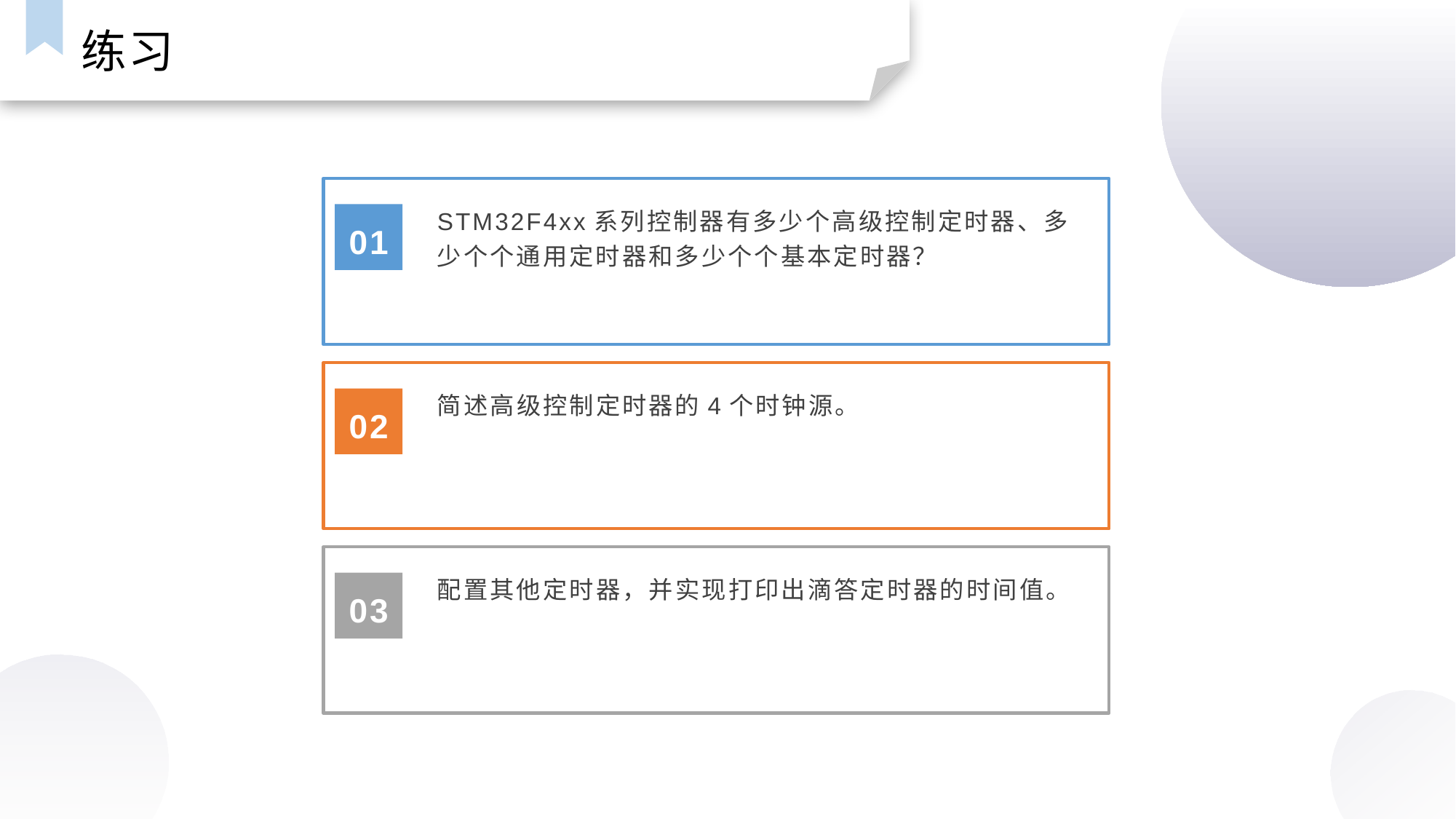

练习

STM32F4xx系列控制器有多少个高级控制定时器、多少个个通用定时器和多少个个基本定时器？

01

简述高级控制定时器的4个时钟源。

02

配置其他定时器，并实现打印出滴答定时器的时间值。

03